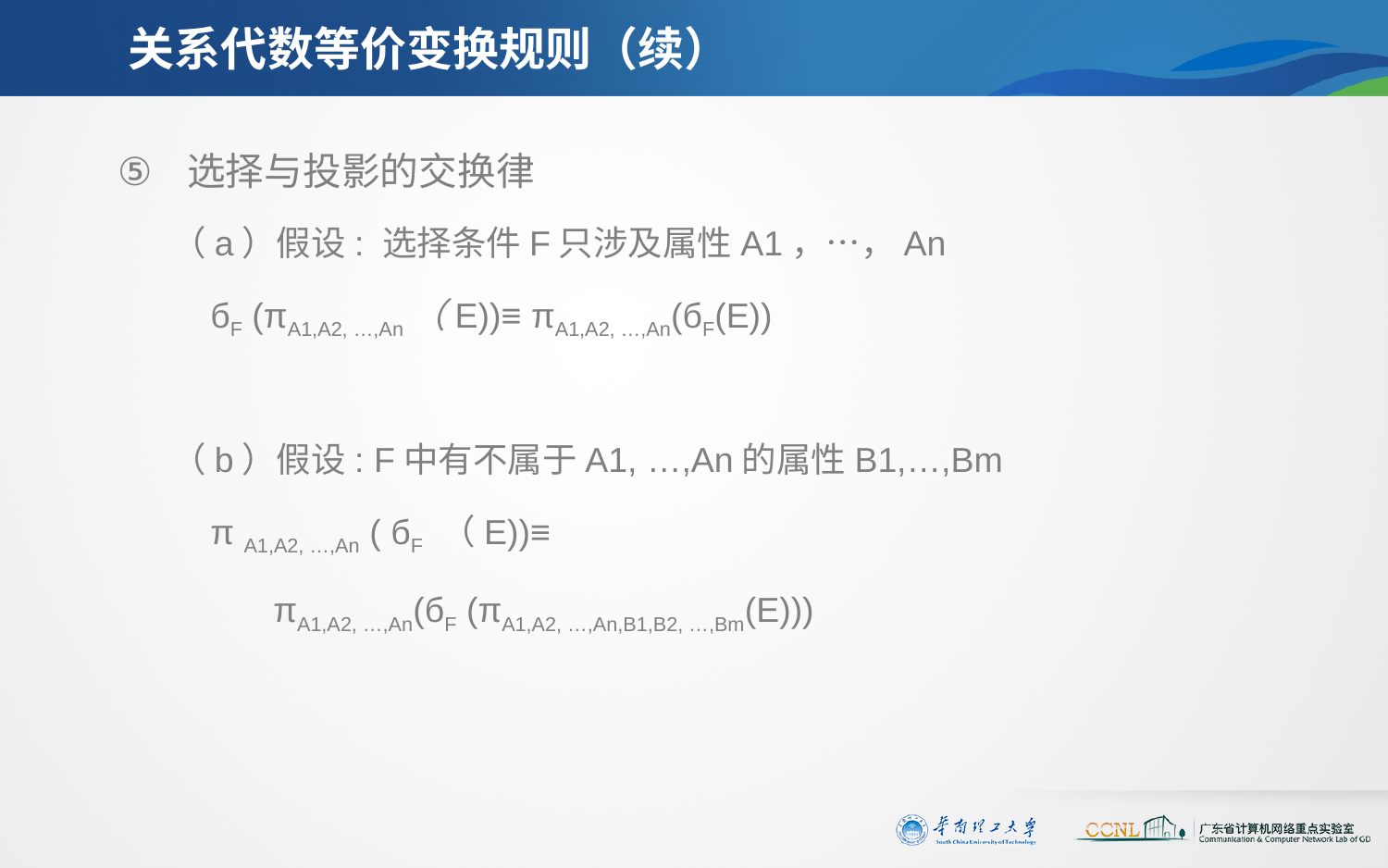

# 关系代数等价变换规则（续）
选择与投影的交换律
（a）假设: 选择条件F只涉及属性A1，…，An
    бF (πA1,A2, …,An（E))≡ πA1,A2, …,An(бF(E))

（b）假设: F中有不属于A1, …,An的属性B1,…,Bm
    π A1,A2, …,An ( бF （E))≡
	       πA1,A2, …,An(бF (πA1,A2, …,An,B1,B2, …,Bm(E)))